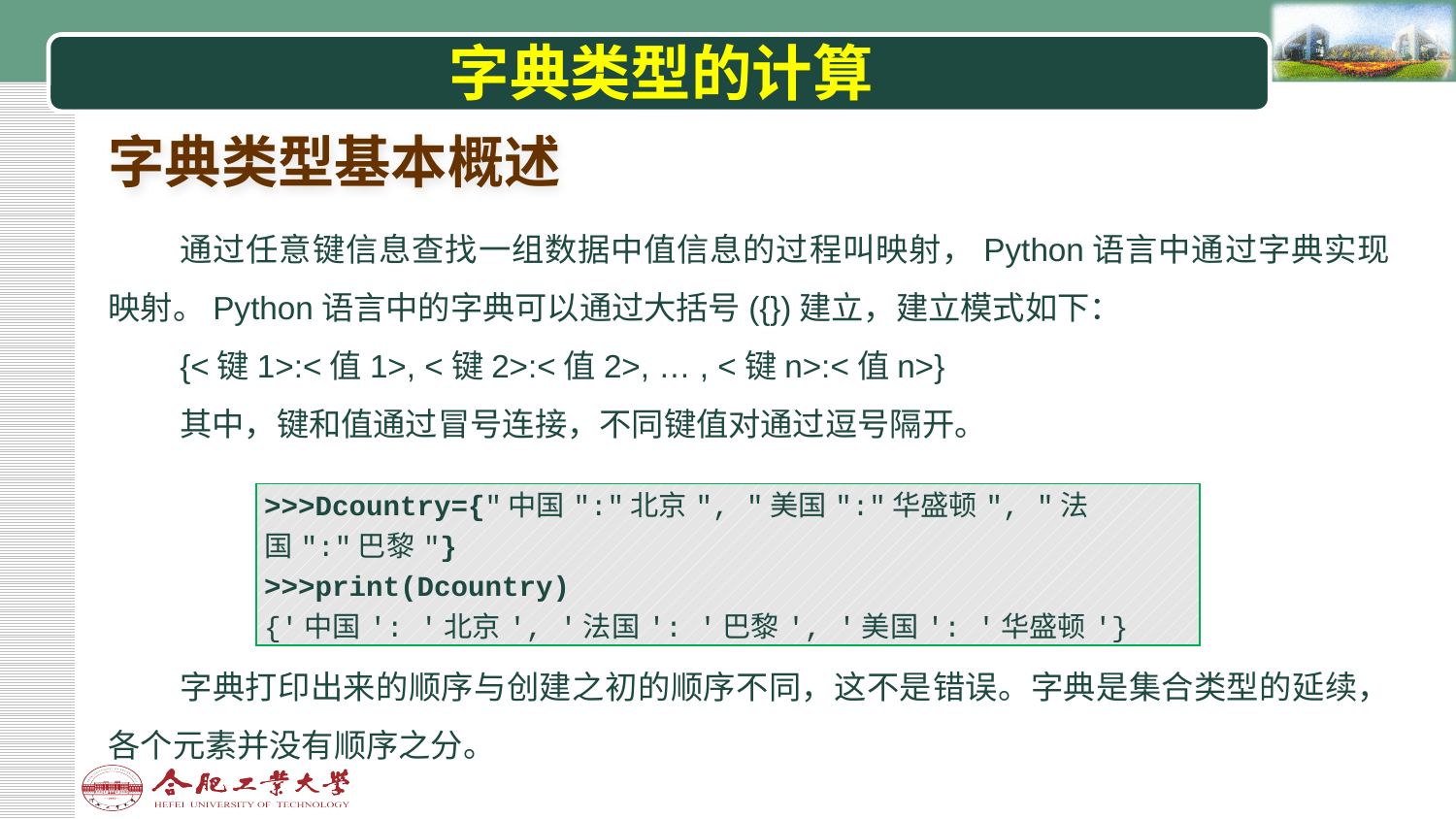

# 字典类型的计算
字典类型基本概述
通过任意键信息查找一组数据中值信息的过程叫映射，Python语言中通过字典实现映射。Python语言中的字典可以通过大括号({})建立，建立模式如下：
{<键1>:<值1>, <键2>:<值2>, … , <键n>:<值n>}
其中，键和值通过冒号连接，不同键值对通过逗号隔开。
| >>>Dcountry={"中国":"北京", "美国":"华盛顿", "法国":"巴黎"} >>>print(Dcountry) {'中国': '北京', '法国': '巴黎', '美国': '华盛顿'} |
| --- |
字典打印出来的顺序与创建之初的顺序不同，这不是错误。字典是集合类型的延续，各个元素并没有顺序之分。